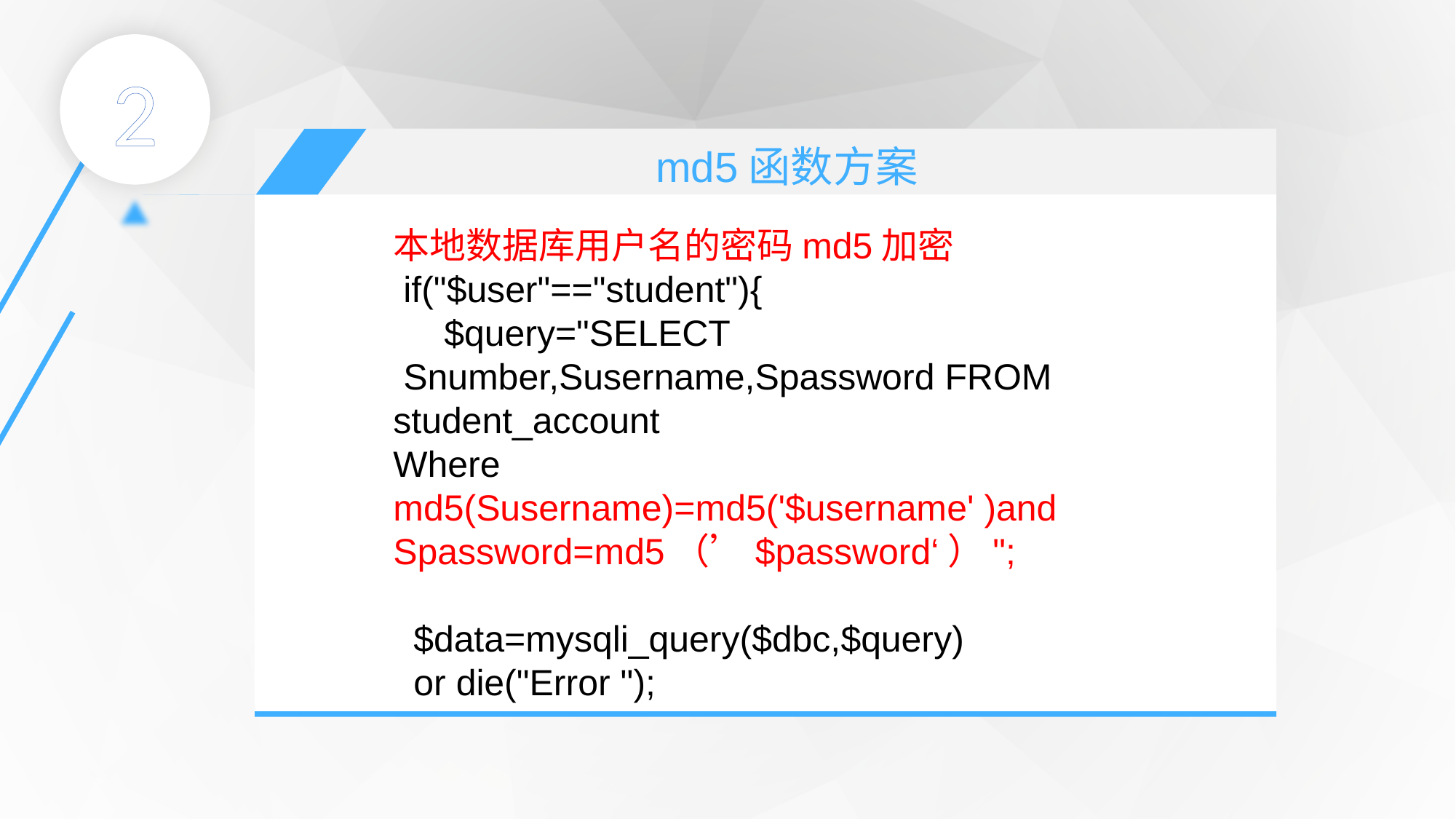

2

md5函数方案

非法读取、篡改、添加、删除数据库中的数据；
盗取用户的各类敏感信息，获取利益；
通过修改数据库来修改网页上的内容；
私自添加或删除账号；
注入木马

本地数据库用户名的密码md5加密
 if("$user"=="student"){
     $query="SELECT
 Snumber,Susername,Spassword FROM
student_account
Where
md5(Susername)=md5('$username' )and
Spassword=md5（’$password‘）";

  $data=mysqli_query($dbc,$query)
  or die("Error ");